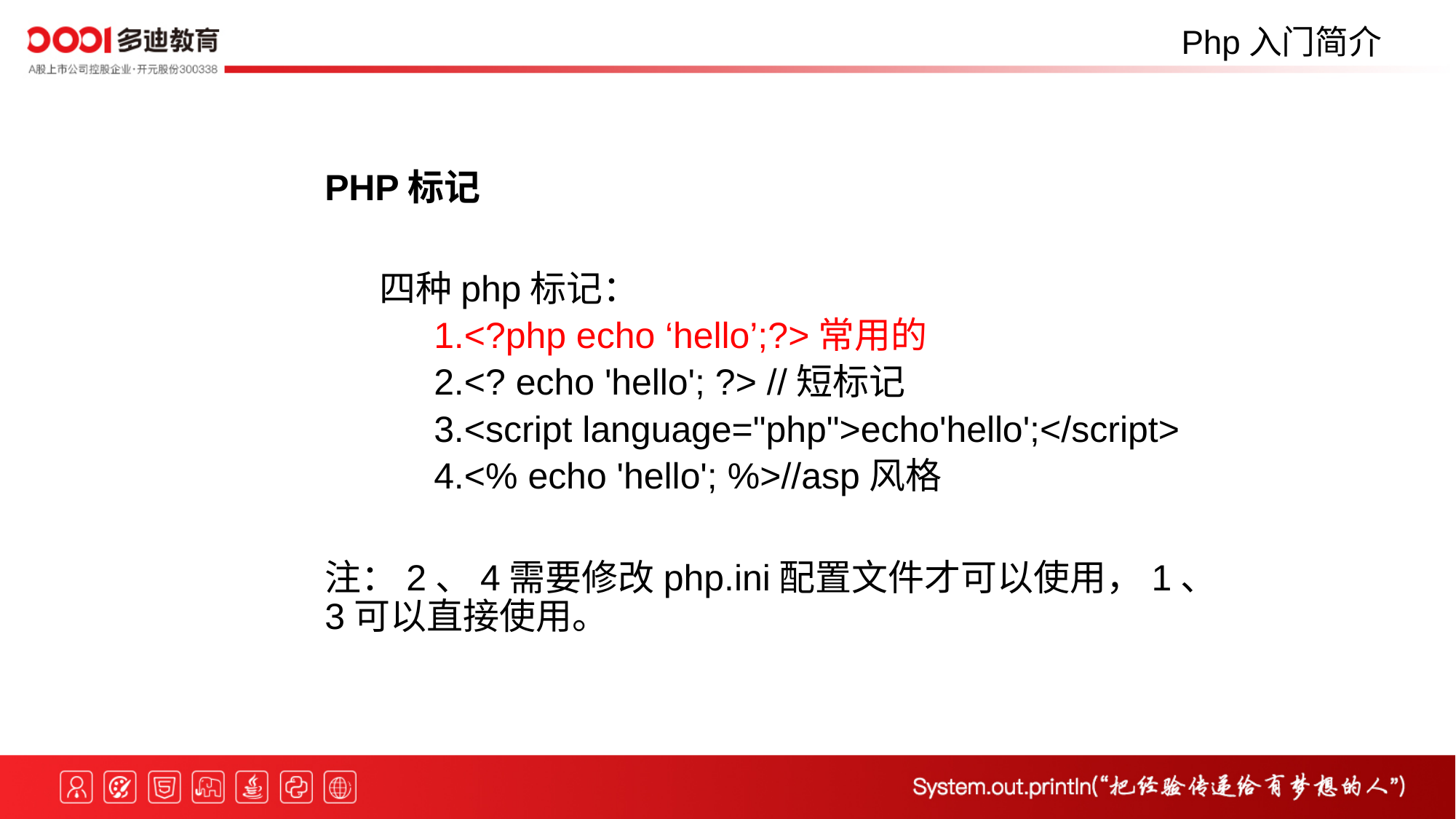

Php入门简介
PHP标记

四种php标记：
1.<?php echo ‘hello’;?>常用的
2.<? echo 'hello'; ?> //短标记
3.<script language="php">echo'hello';</script>
4.<% echo 'hello'; %>//asp风格

注：2、4需要修改php.ini配置文件才可以使用，1、3可以直接使用。